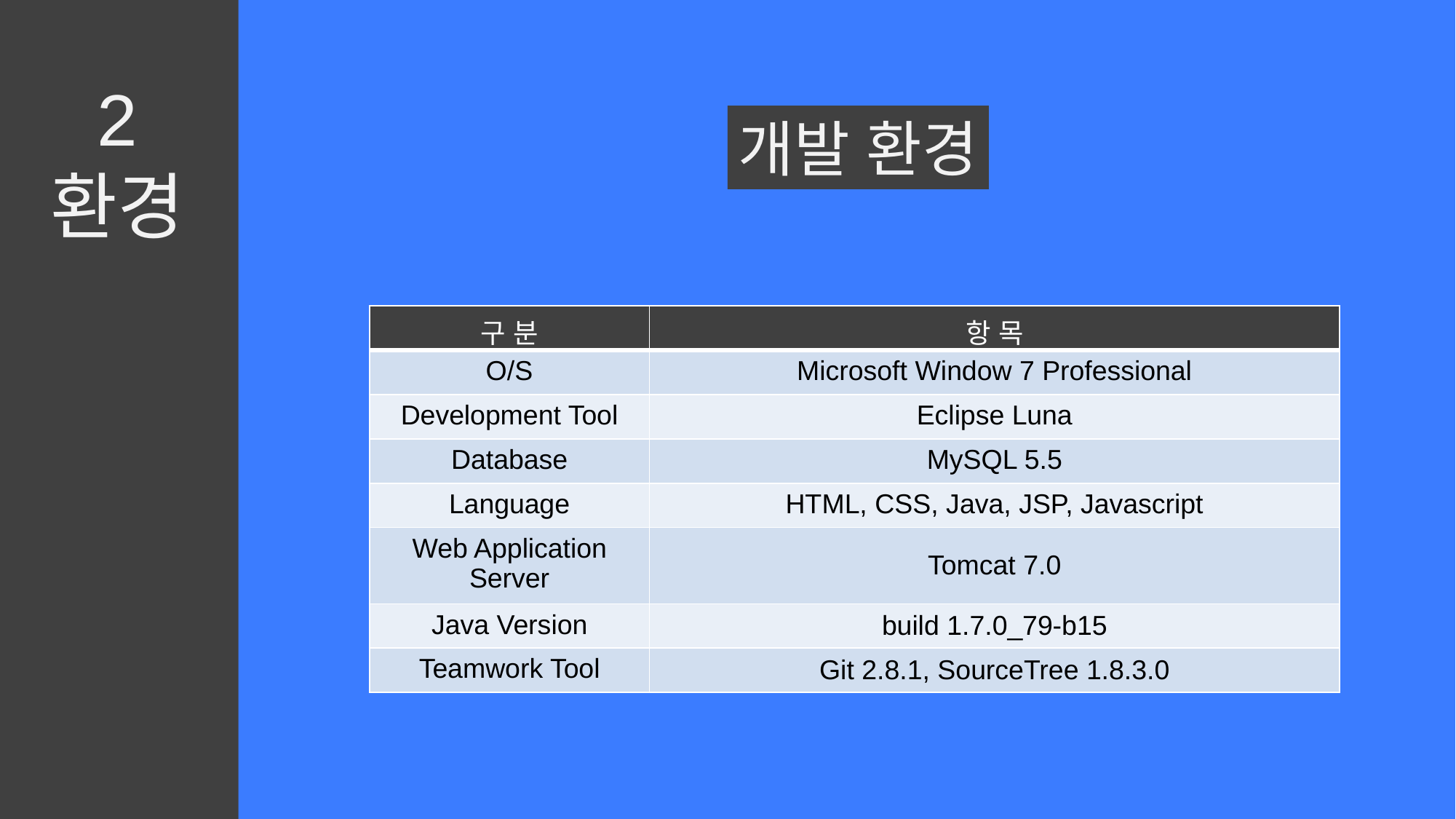

2
환경
개발 환경
| 구 분 | 항 목 |
| --- | --- |
| O/S | Microsoft Window 7 Professional |
| Development Tool | Eclipse Luna |
| Database | MySQL 5.5 |
| Language | HTML, CSS, Java, JSP, Javascript |
| Web Application Server | Tomcat 7.0 |
| Java Version | build 1.7.0\_79-b15 |
| Teamwork Tool | Git 2.8.1, SourceTree 1.8.3.0 |